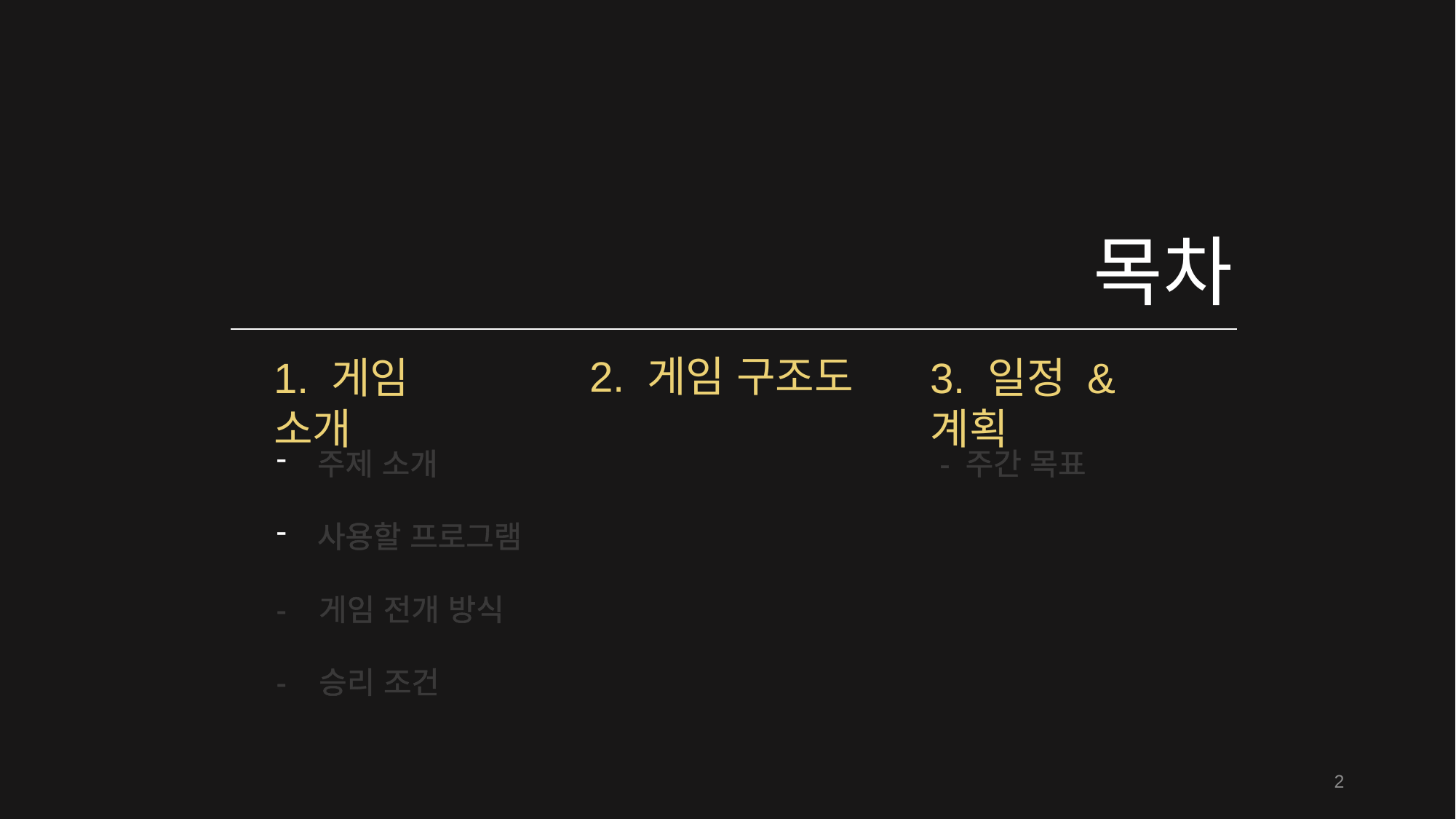

목차
2. 게임 구조도
1. 게임 소개
3. 일정 & 계획

주제 소개

사용할 프로그램

-   게임 전개 방식

-   승리 조건
- 주간 목표
2